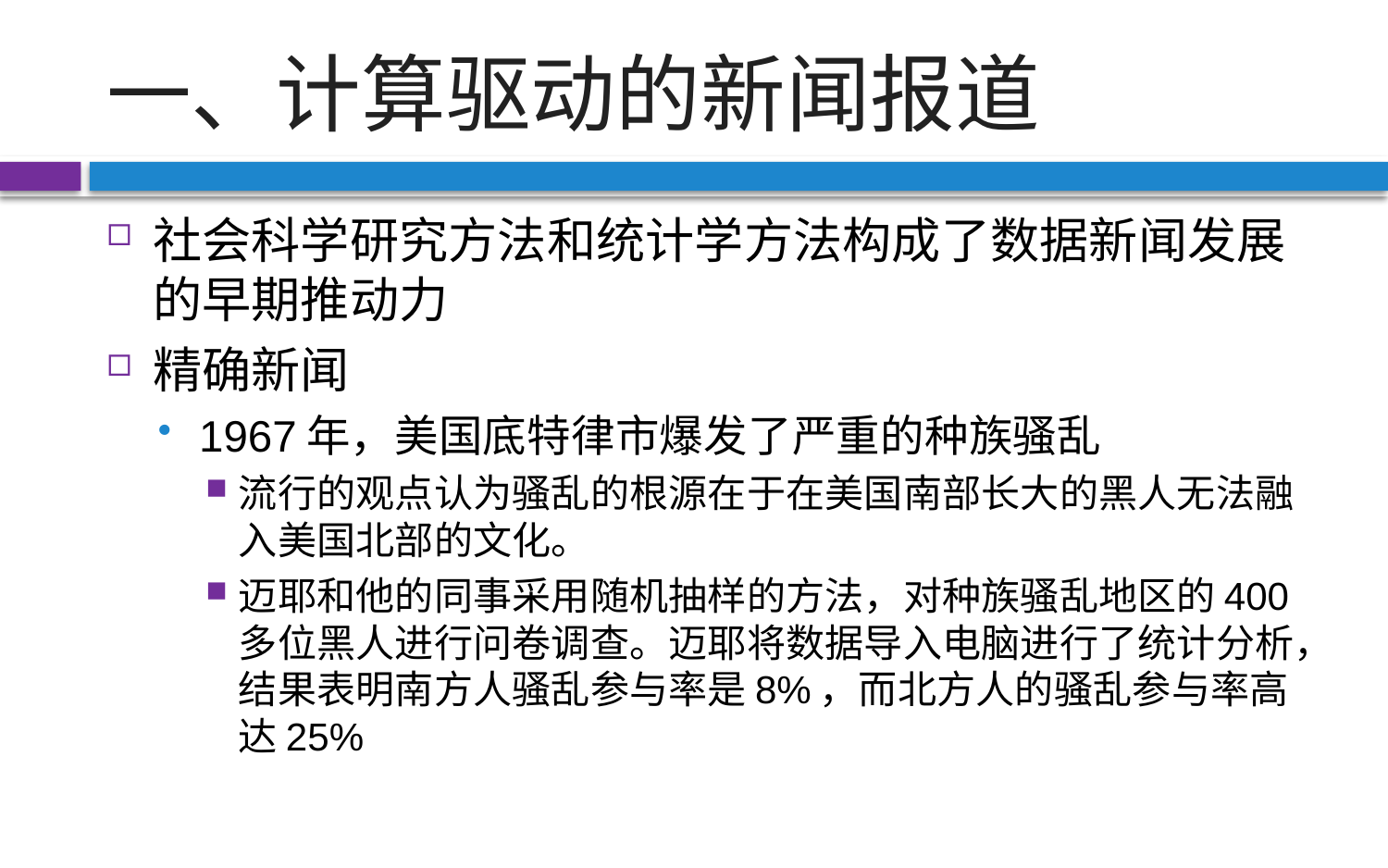

# 一、计算驱动的新闻报道
社会科学研究方法和统计学方法构成了数据新闻发展的早期推动力
精确新闻
1967年，美国底特律市爆发了严重的种族骚乱
流行的观点认为骚乱的根源在于在美国南部长大的黑人无法融入美国北部的文化。
迈耶和他的同事采用随机抽样的方法，对种族骚乱地区的400多位黑人进行问卷调查。迈耶将数据导入电脑进行了统计分析，结果表明南方人骚乱参与率是8%，而北方人的骚乱参与率高达25%